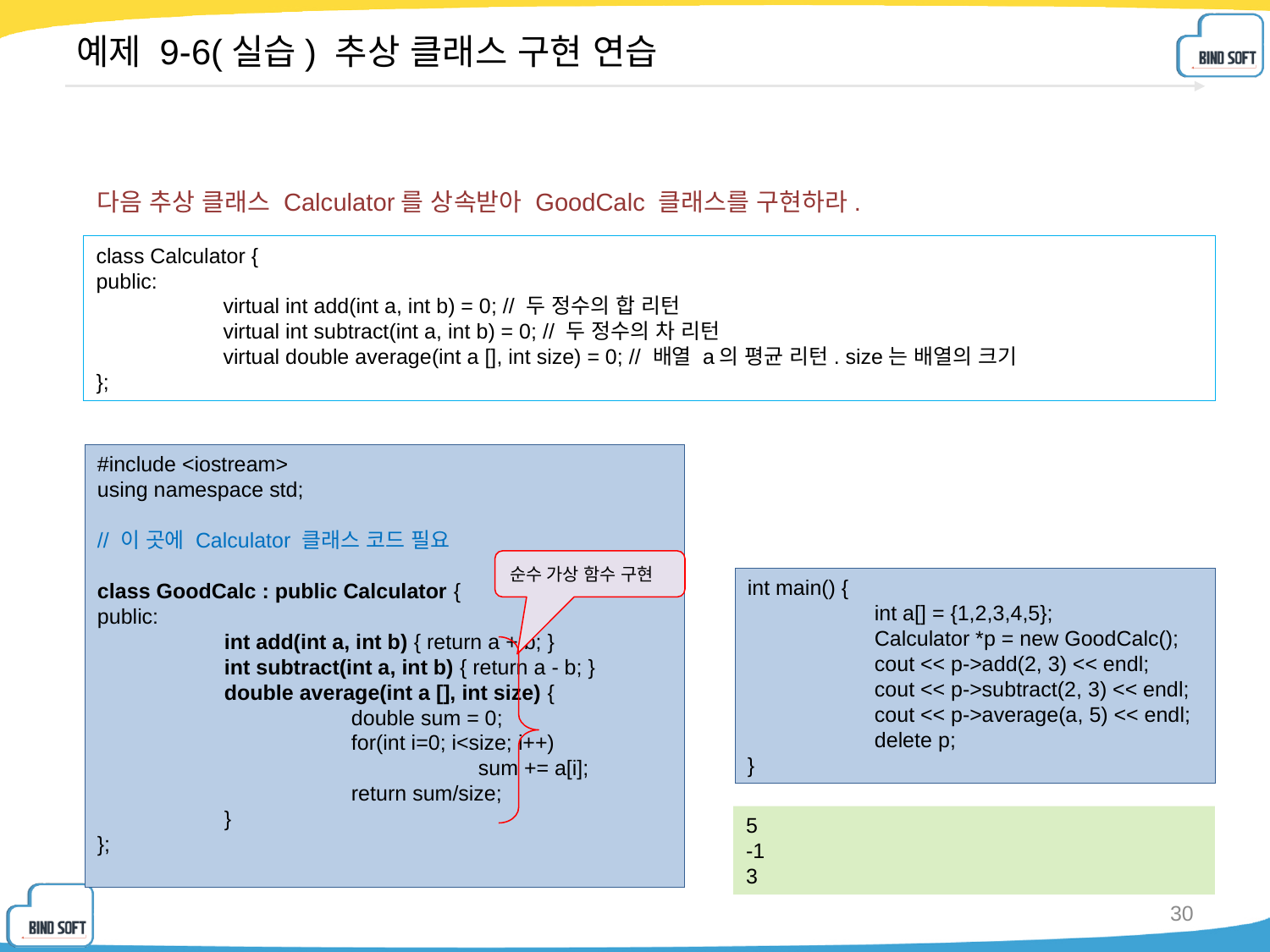

# 예제 9-6(실습) 추상 클래스 구현 연습
다음 추상 클래스 Calculator를 상속받아 GoodCalc 클래스를 구현하라.
class Calculator {
public:
	virtual int add(int a, int b) = 0; // 두 정수의 합 리턴
	virtual int subtract(int a, int b) = 0; // 두 정수의 차 리턴
	virtual double average(int a [], int size) = 0; // 배열 a의 평균 리턴. size는 배열의 크기
};
#include <iostream>
using namespace std;

// 이 곳에 Calculator 클래스 코드 필요

class GoodCalc : public Calculator {
public:
	int add(int a, int b) { return a + b; }
	int subtract(int a, int b) { return a - b; }
	double average(int a [], int size) {
		double sum = 0;
		for(int i=0; i<size; i++)
			sum += a[i];
		return sum/size;
	}
};

순수 가상 함수 구현
int main() {
	int a[] = {1,2,3,4,5};
	Calculator *p = new GoodCalc();
	cout << p->add(2, 3) << endl;
	cout << p->subtract(2, 3) << endl;
	cout << p->average(a, 5) << endl;
	delete p;
}

5
-1
3
30